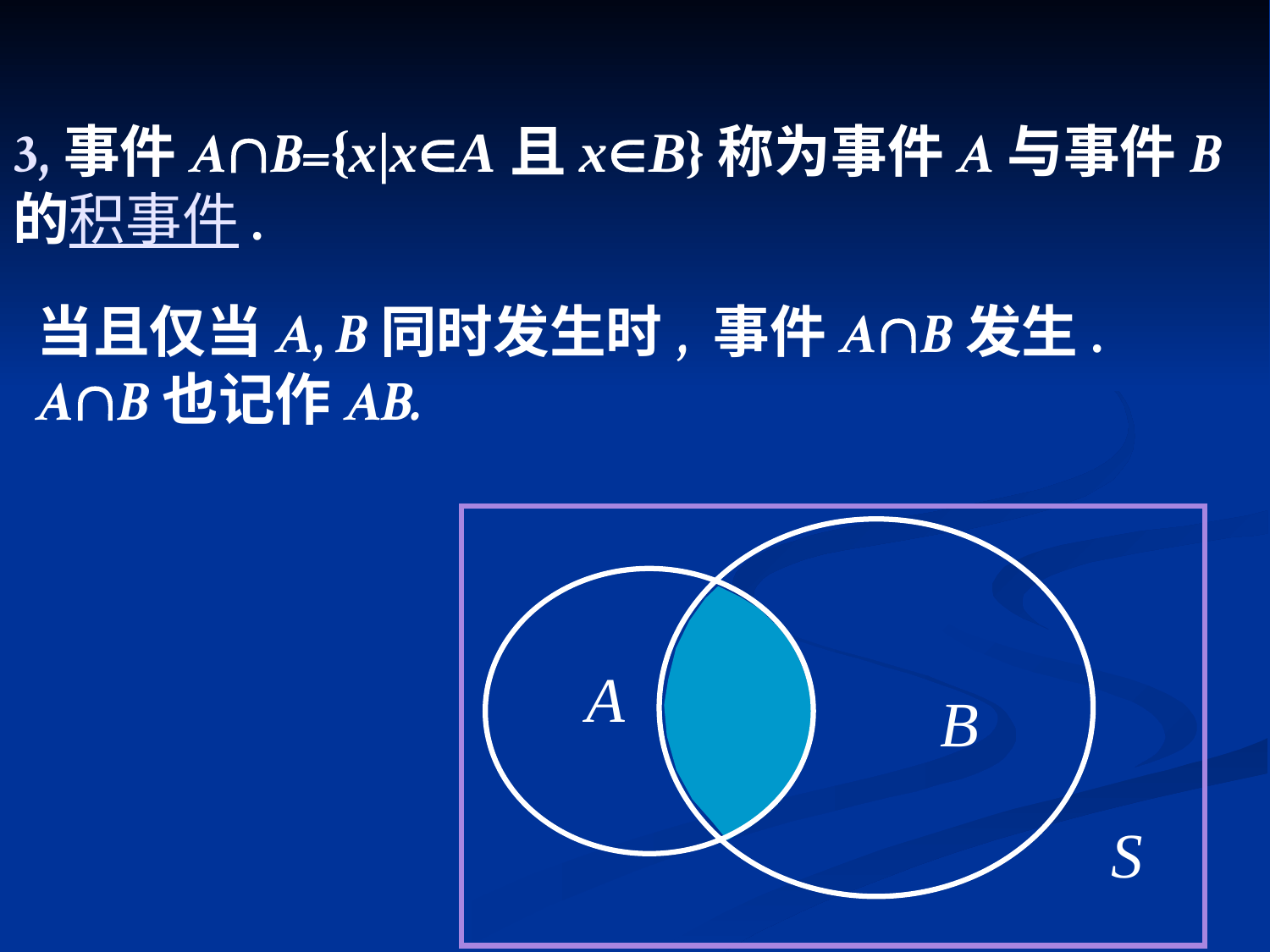

# 3,事件A∩B={x|x∈A且x∈B}称为事件A与事件B的积事件.
当且仅当A, B同时发生时, 事件A∩B发生.
A∩B也记作AB.

A
B
S